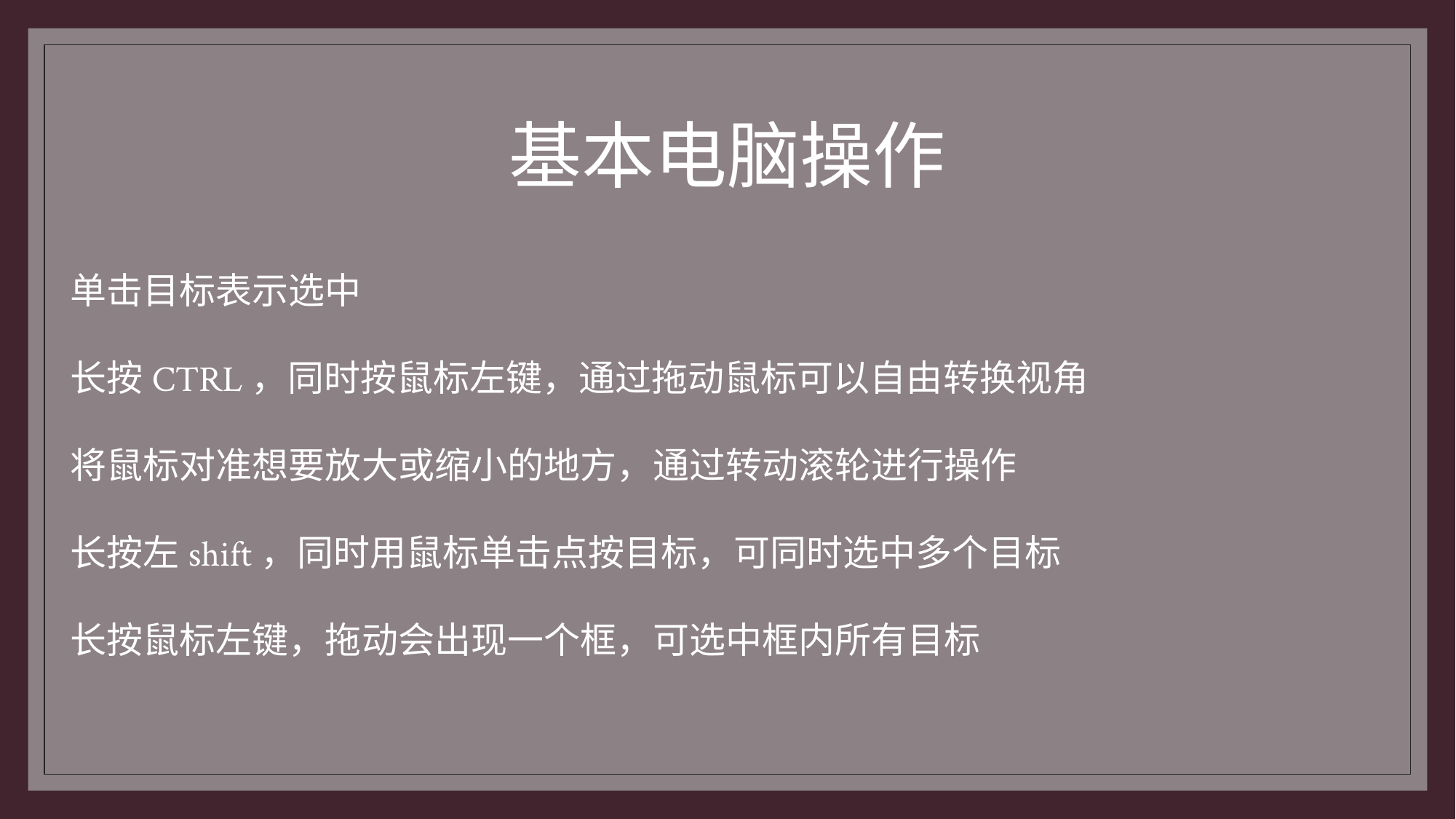

# 基本电脑操作
单击目标表示选中

长按CTRL，同时按鼠标左键，通过拖动鼠标可以自由转换视角

将鼠标对准想要放大或缩小的地方，通过转动滚轮进行操作

长按左shift，同时用鼠标单击点按目标，可同时选中多个目标

长按鼠标左键，拖动会出现一个框，可选中框内所有目标